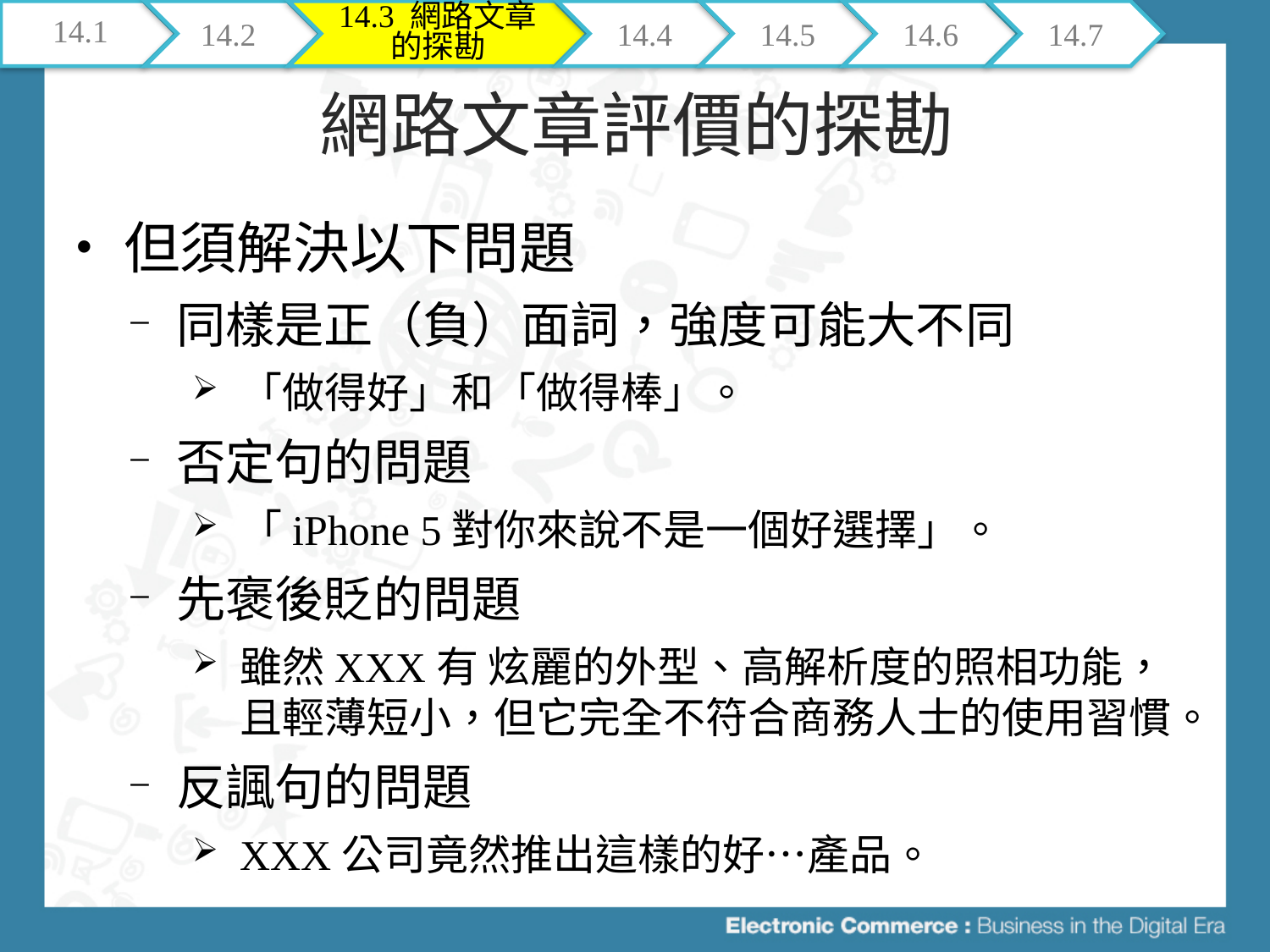

14.1
14.2
14.3 網路文章的探勘
14.4
14.5
14.6
14.7
# 網路文章評價的探勘
但須解決以下問題
同樣是正（負）面詞，強度可能大不同
「做得好」和「做得棒」。
否定句的問題
「iPhone 5對你來說不是一個好選擇」。
先褒後貶的問題
雖然XXX有 炫麗的外型、高解析度的照相功能，且輕薄短小，但它完全不符合商務人士的使用習慣。
反諷句的問題
XXX公司竟然推出這樣的好…產品。